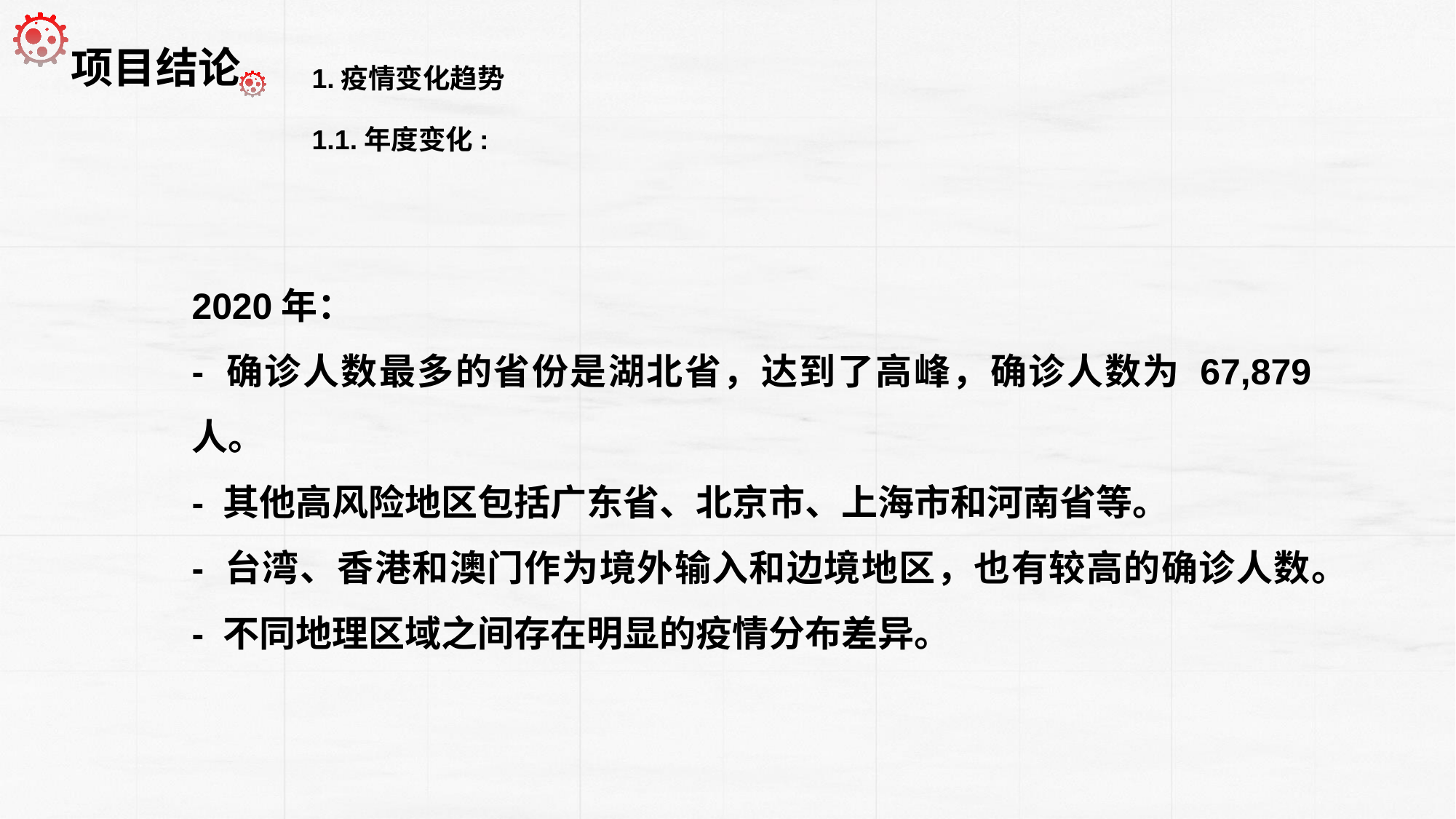

1.疫情变化趋势
 项目结论

1.1.年度变化:
2020年：
- 确诊人数最多的省份是湖北省，达到了高峰，确诊人数为 67,879 人。
- 其他高风险地区包括广东省、北京市、上海市和河南省等。
- 台湾、香港和澳门作为境外输入和边境地区，也有较高的确诊人数。
- 不同地理区域之间存在明显的疫情分布差异。